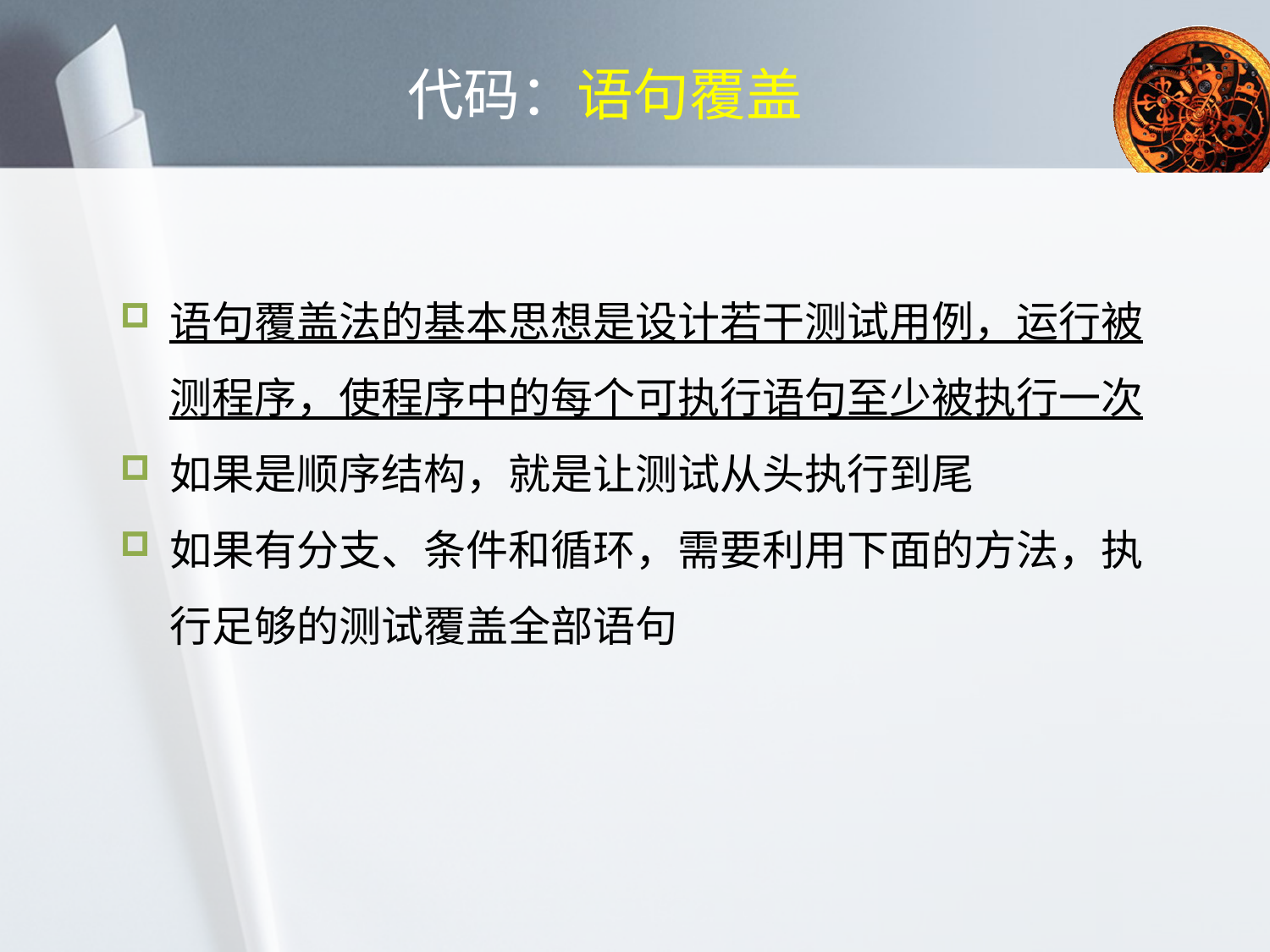

# 代码：语句覆盖
语句覆盖法的基本思想是设计若干测试用例，运行被测程序，使程序中的每个可执行语句至少被执行一次
如果是顺序结构，就是让测试从头执行到尾
如果有分支、条件和循环，需要利用下面的方法，执行足够的测试覆盖全部语句